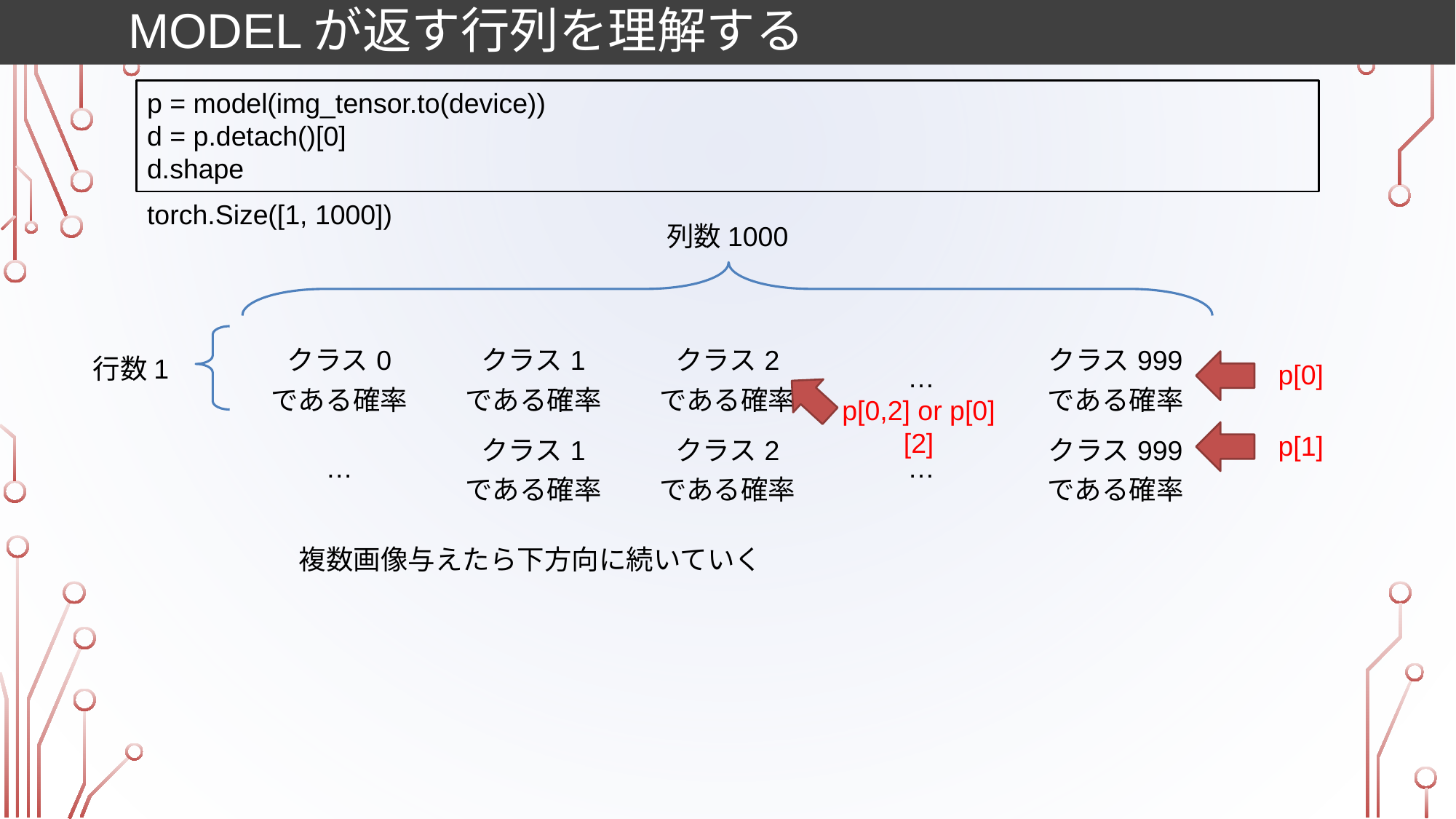

# Modelが返す行列を理解する
p = model(img_tensor.to(device))
d = p.detach()[0]
d.shape
torch.Size([1, 1000])
列数1000

| クラス0 である確率 | クラス1 である確率 | クラス2 である確率 | … | クラス999 である確率 |
| --- | --- | --- | --- | --- |
| … | クラス1 である確率 | クラス2 である確率 | … | クラス999 である確率 |
行数1
p[0]

p[0,2] or p[0][2]
p[1]

複数画像与えたら下方向に続いていく